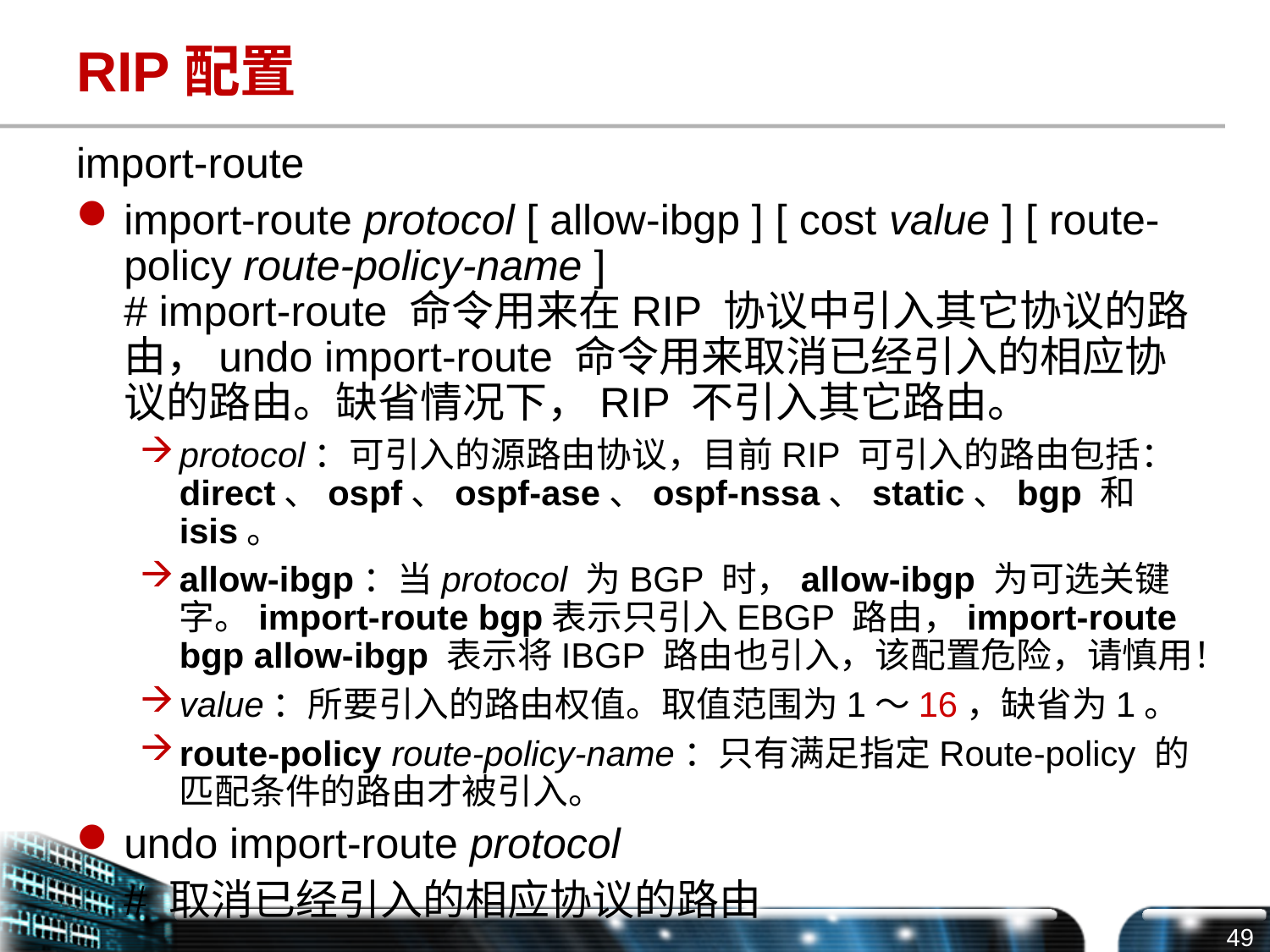

# RIP配置
import-route
import-route protocol [ allow-ibgp ] [ cost value ] [ route-policy route-policy-name ]
# import-route 命令用来在RIP 协议中引入其它协议的路由，undo import-route 命令用来取消已经引入的相应协议的路由。缺省情况下，RIP 不引入其它路由。
protocol：可引入的源路由协议，目前RIP 可引入的路由包括：direct、ospf、ospf-ase、ospf-nssa、static、bgp 和isis。
allow-ibgp：当protocol 为BGP 时，allow-ibgp 为可选关键字。import-route bgp表示只引入EBGP 路由，import-route bgp allow-ibgp 表示将IBGP 路由也引入，该配置危险，请慎用！
value：所要引入的路由权值。取值范围为1～16，缺省为1。
route-policy route-policy-name：只有满足指定Route-policy 的匹配条件的路由才被引入。
undo import-route protocol
    # 取消已经引入的相应协议的路由